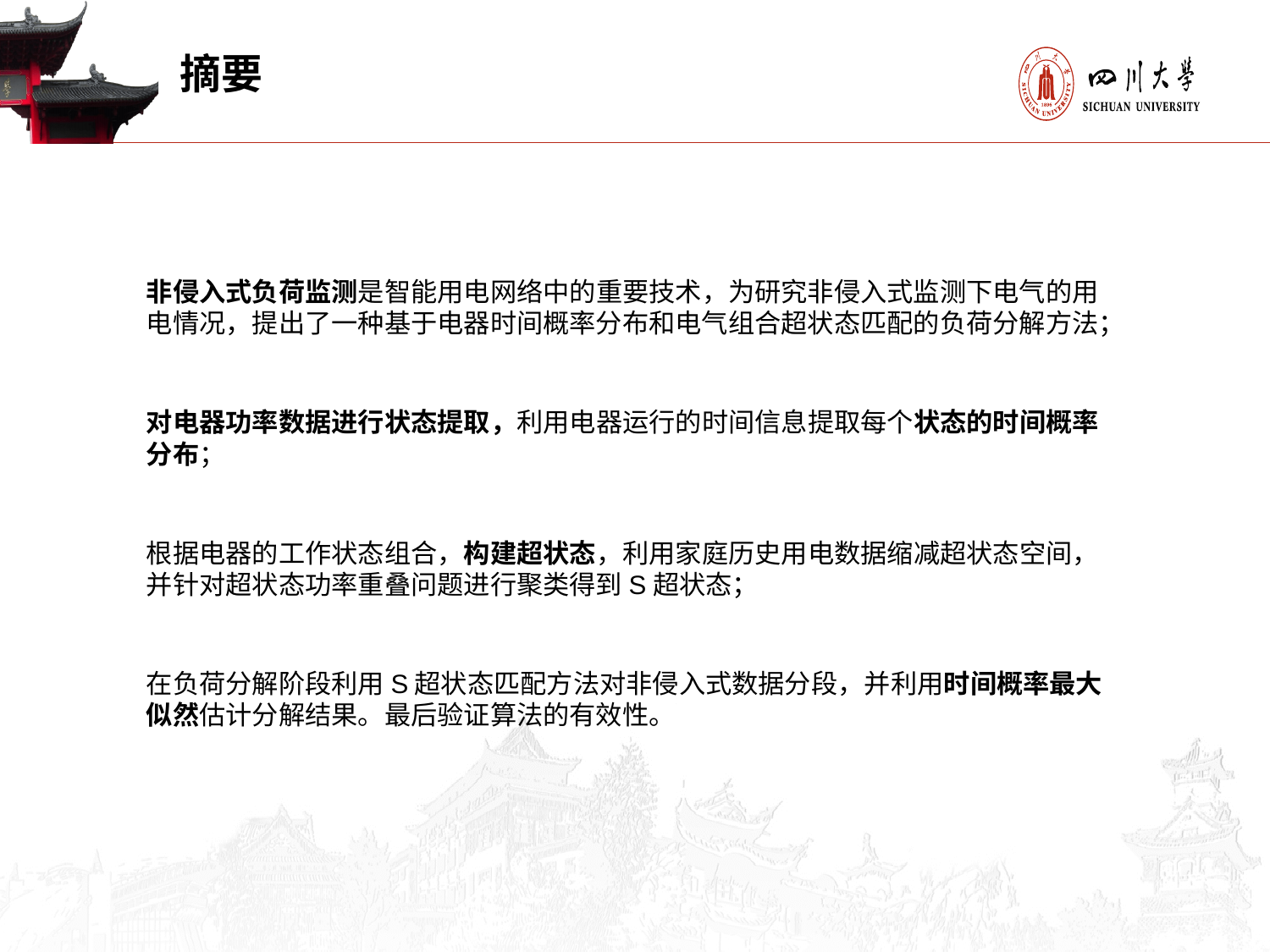

# 摘要
非侵入式负荷监测是智能用电网络中的重要技术，为研究非侵入式监测下电气的用电情况，提出了一种基于电器时间概率分布和电气组合超状态匹配的负荷分解方法；
对电器功率数据进行状态提取，利用电器运行的时间信息提取每个状态的时间概率分布；
根据电器的工作状态组合，构建超状态，利用家庭历史用电数据缩减超状态空间，并针对超状态功率重叠问题进行聚类得到S超状态；
在负荷分解阶段利用S超状态匹配方法对非侵入式数据分段，并利用时间概率最大似然估计分解结果。最后验证算法的有效性。